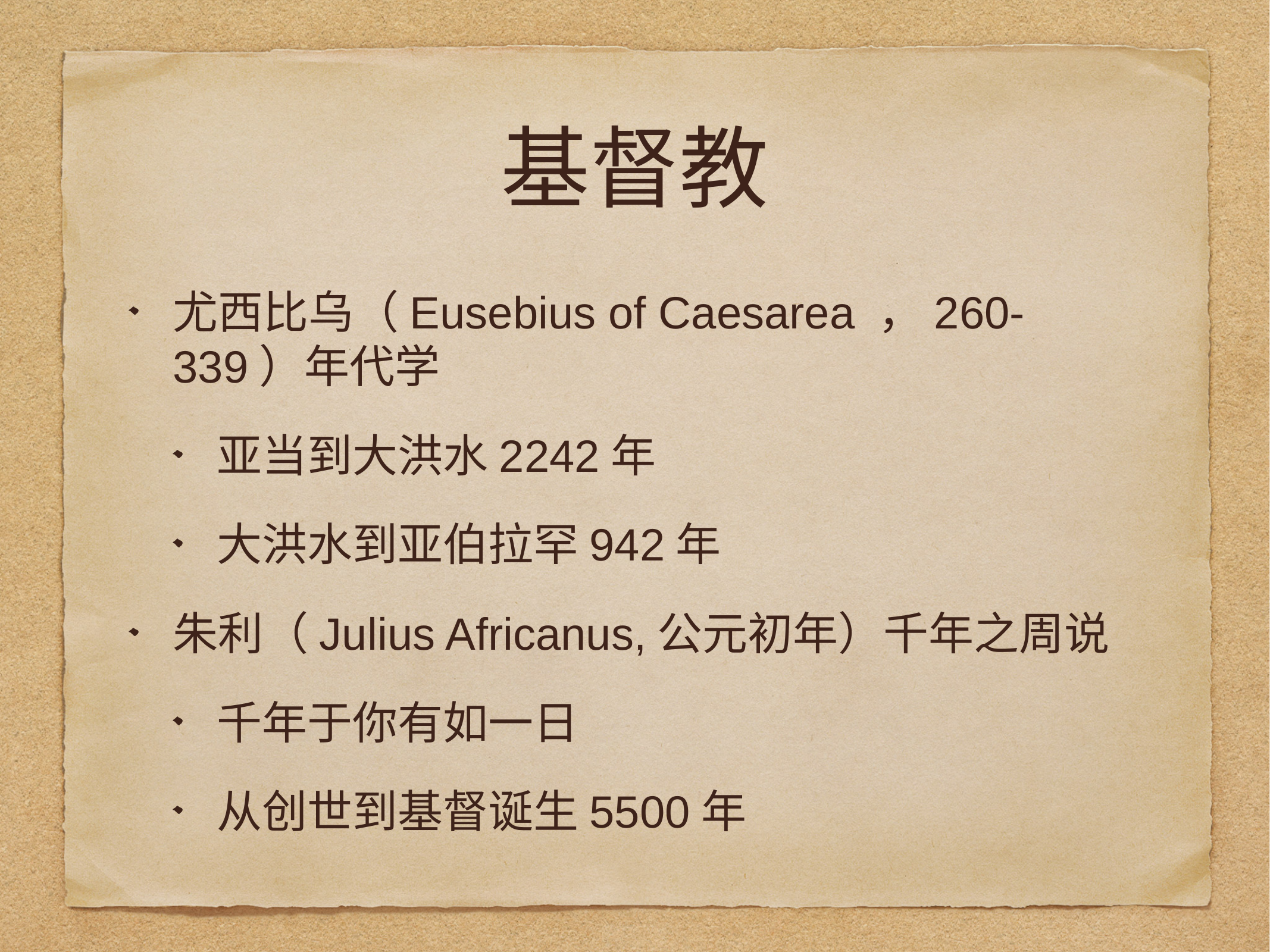

# 基督教
尤西比乌（Eusebius of Caesarea ，260-339）年代学
亚当到大洪水2242年
大洪水到亚伯拉罕942年
朱利（Julius Africanus,公元初年）千年之周说
千年于你有如一日
从创世到基督诞生5500年